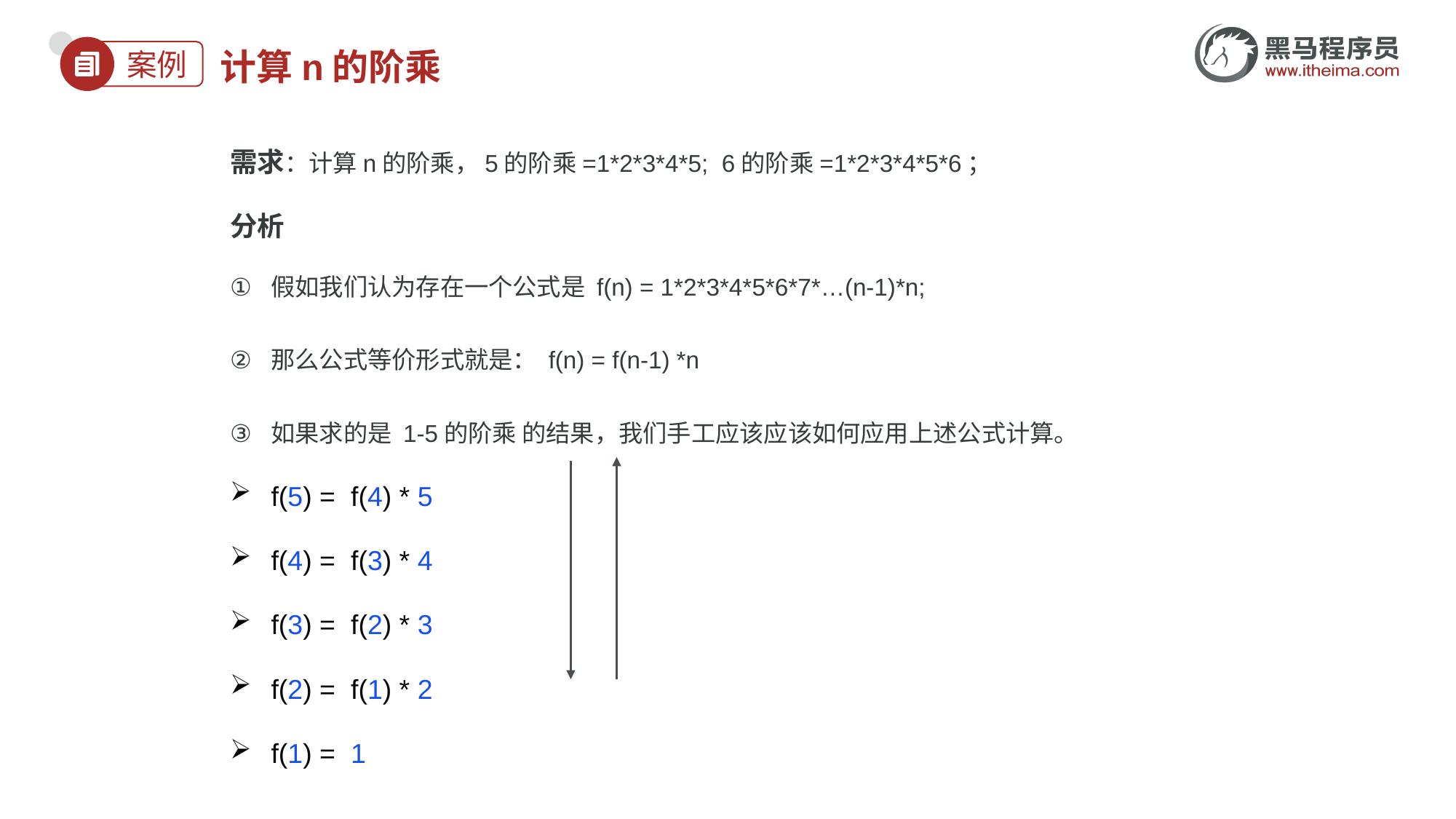

# 计算n的阶乘
需求：计算n的阶乘，5的阶乘=1*2*3*4*5;  6的阶乘=1*2*3*4*5*6；
分析
假如我们认为存在一个公式是 f(n) = 1*2*3*4*5*6*7*…(n-1)*n;
那么公式等价形式就是： f(n) = f(n-1) *n
如果求的是 1-5的阶乘 的结果，我们手工应该应该如何应用上述公式计算。
f(5) =  f(4) * 5
f(4) =  f(3) * 4
f(3) =  f(2) * 3
f(2) =  f(1) * 2
f(1) =  1